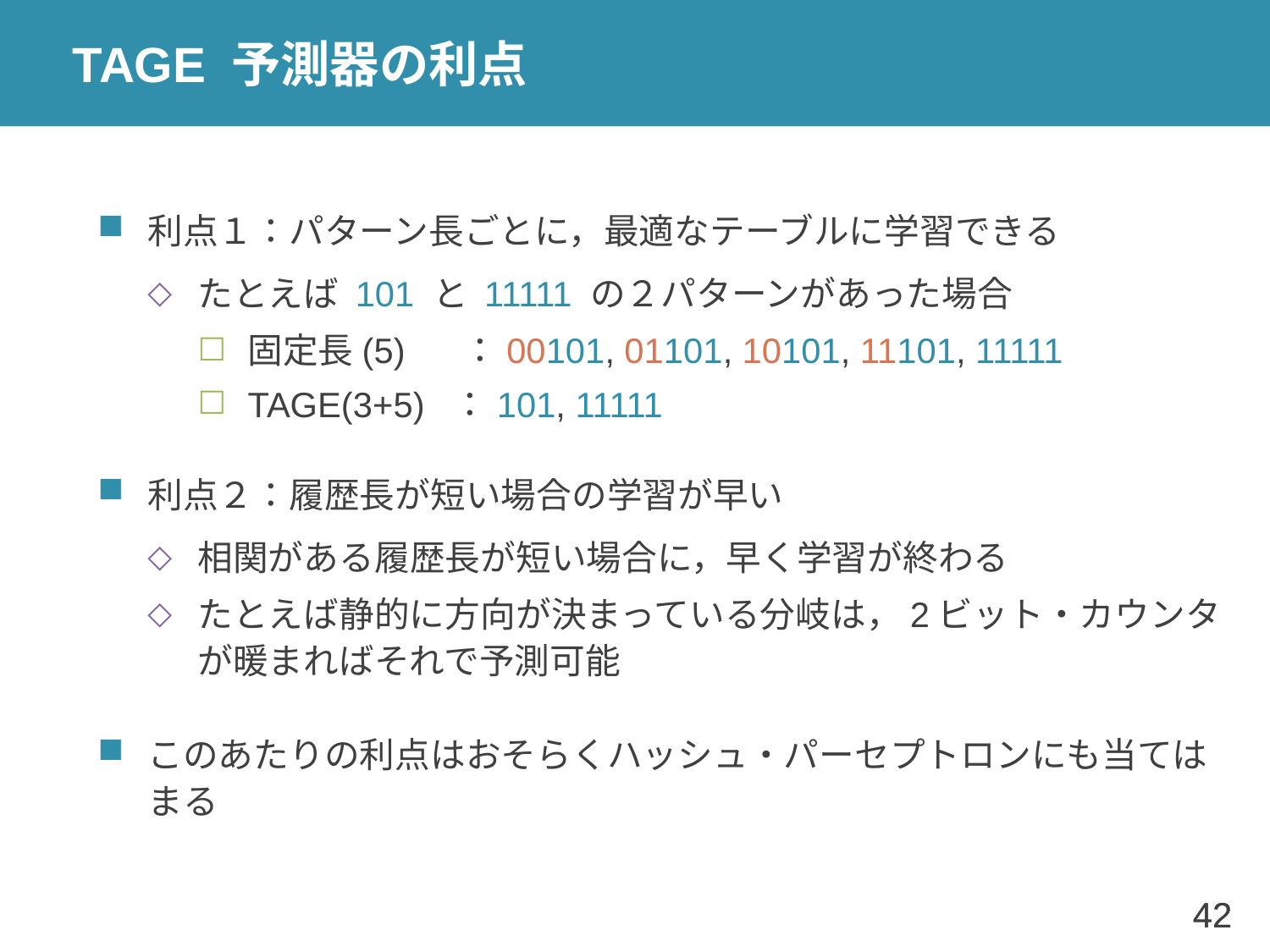

# TAGE 予測器の利点
利点１：パターン長ごとに，最適なテーブルに学習できる
たとえば 101 と 11111 の２パターンがあった場合
固定長(5)     ：00101, 01101, 10101, 11101, 11111
TAGE(3+5)  ：101, 11111
利点２：履歴長が短い場合の学習が早い
相関がある履歴長が短い場合に，早く学習が終わる
たとえば静的に方向が決まっている分岐は，2ビット・カウンタが暖まればそれで予測可能
このあたりの利点はおそらくハッシュ・パーセプトロンにも当てはまる